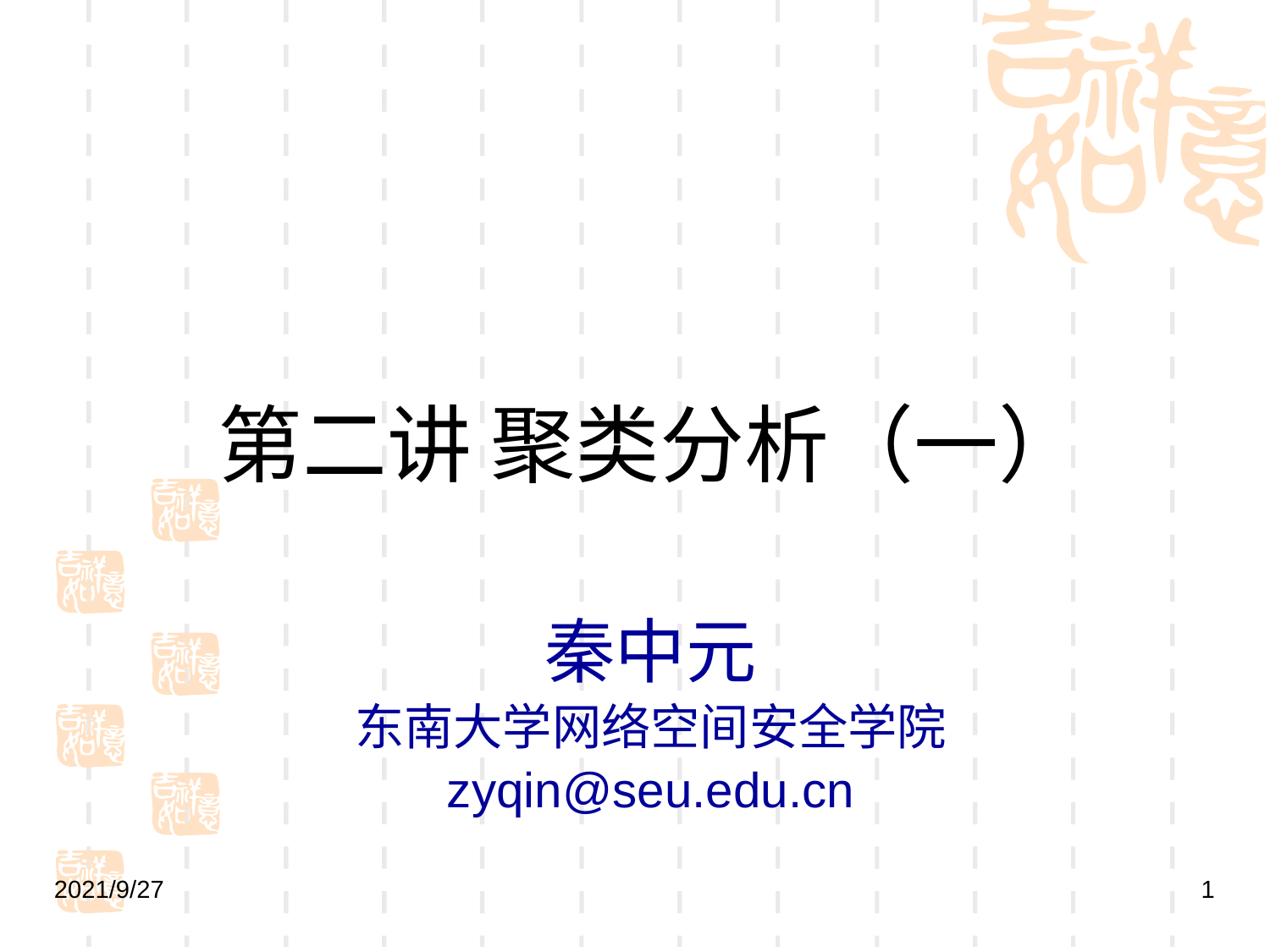

第二讲 聚类分析（一）

秦中元
东南大学网络空间安全学院
zyqin@seu.edu.cn
2021/9/27
1